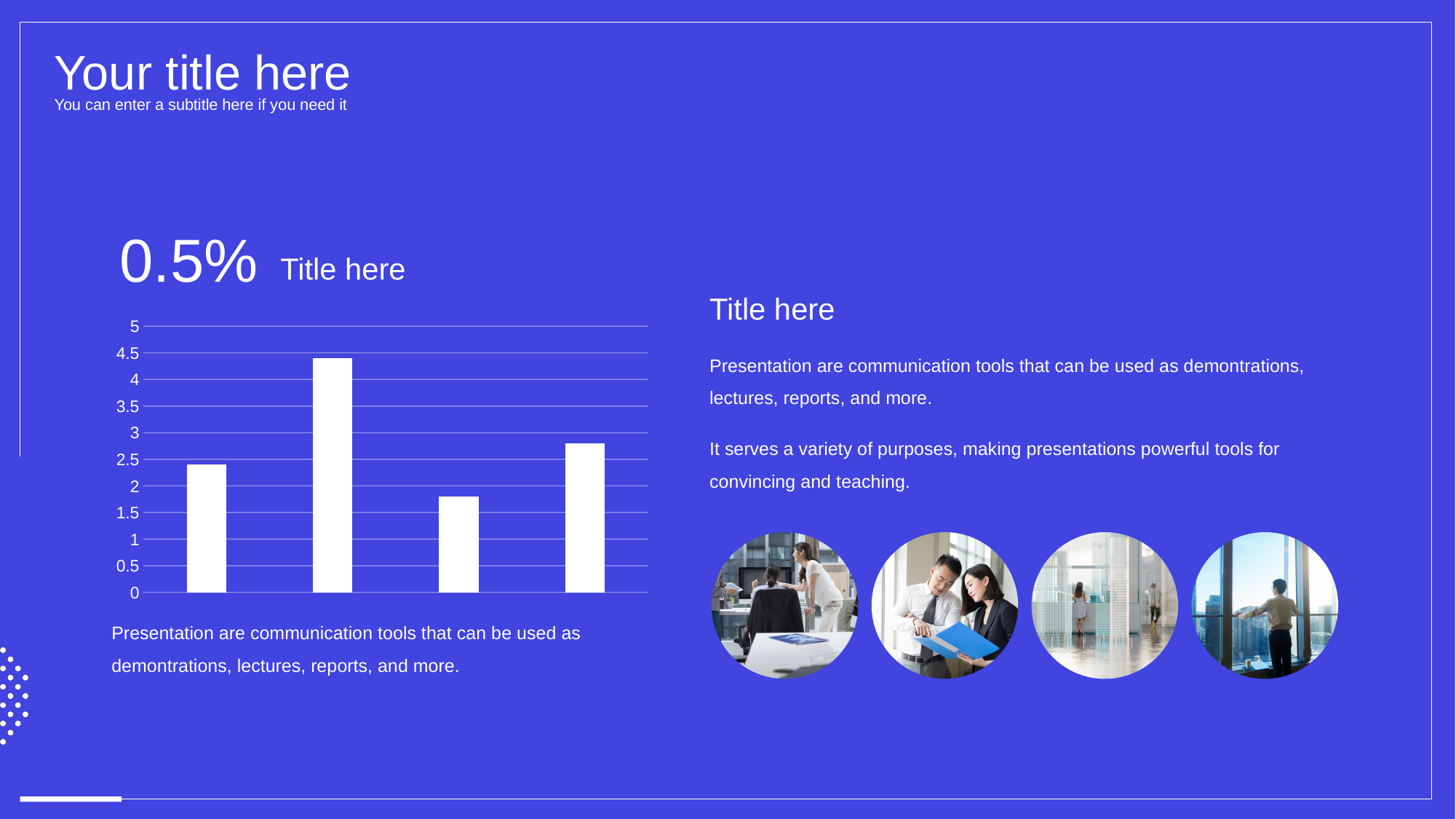

Your title here
You can enter a subtitle here if you need it
0.5%
Title here
Title here

### Chart

| Category | 系列 2 |
|---|---|
| 类别 1 | 2.4 |
| 类别 2 | 4.4 |
| 类别 3 | 1.8 |
| 类别 4 | 2.8 |
Presentation are communication tools that can be used as demontrations, lectures, reports, and more.
It serves a variety of purposes, making presentations powerful tools for convincing and teaching.

Presentation are communication tools that can be used as demontrations, lectures, reports, and more.